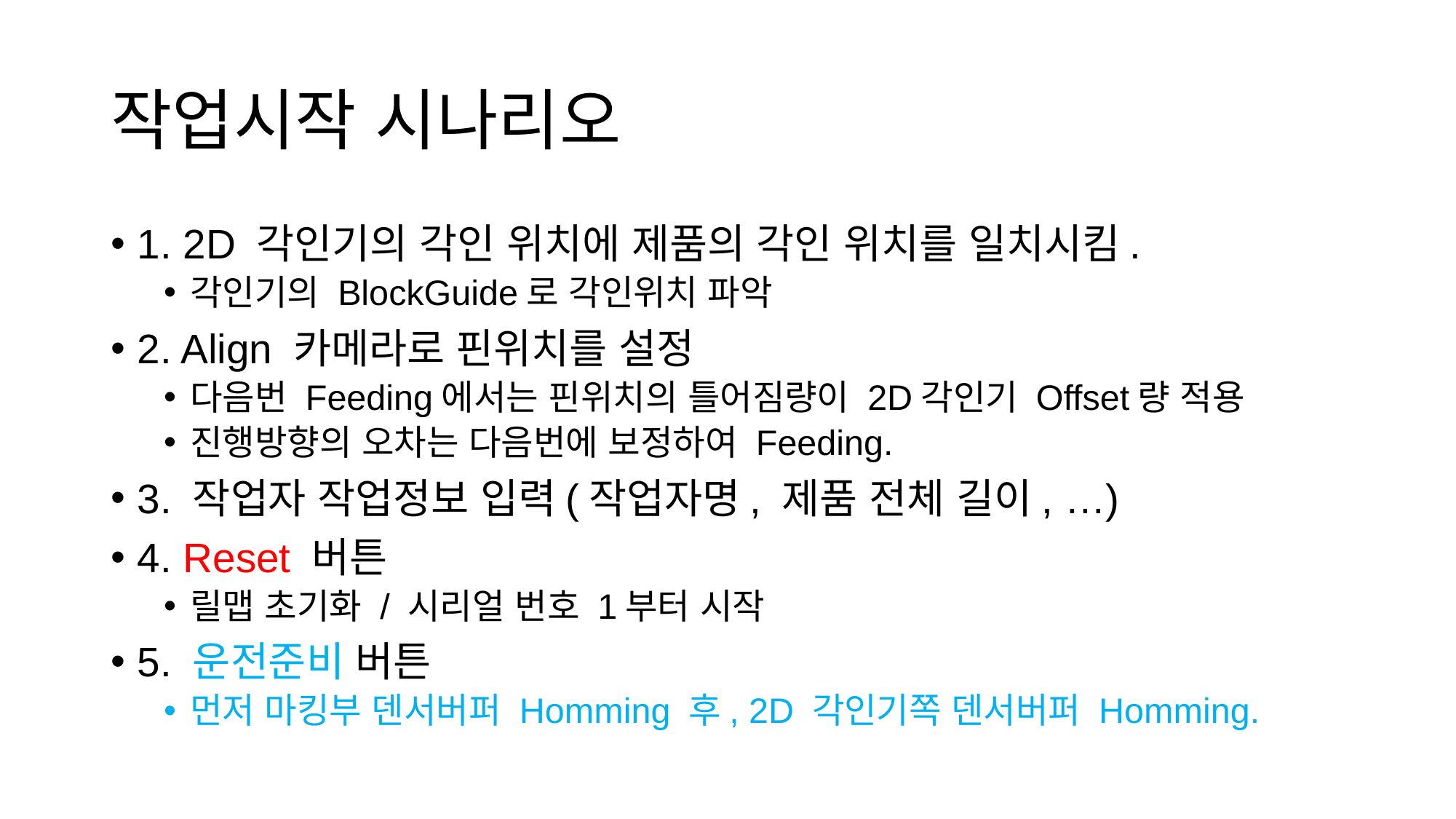

# 작업시작 시나리오
1. 2D 각인기의 각인 위치에 제품의 각인 위치를 일치시킴.
각인기의 BlockGuide로 각인위치 파악
2. Align 카메라로 핀위치를 설정
다음번 Feeding에서는 핀위치의 틀어짐량이 2D각인기 Offset량 적용
진행방향의 오차는 다음번에 보정하여 Feeding.
3. 작업자 작업정보 입력(작업자명, 제품 전체 길이, …)
4. Reset 버튼
릴맵 초기화 / 시리얼 번호 1부터 시작
5. 운전준비 버튼
먼저 마킹부 덴서버퍼 Homming 후, 2D 각인기쪽 덴서버퍼 Homming.